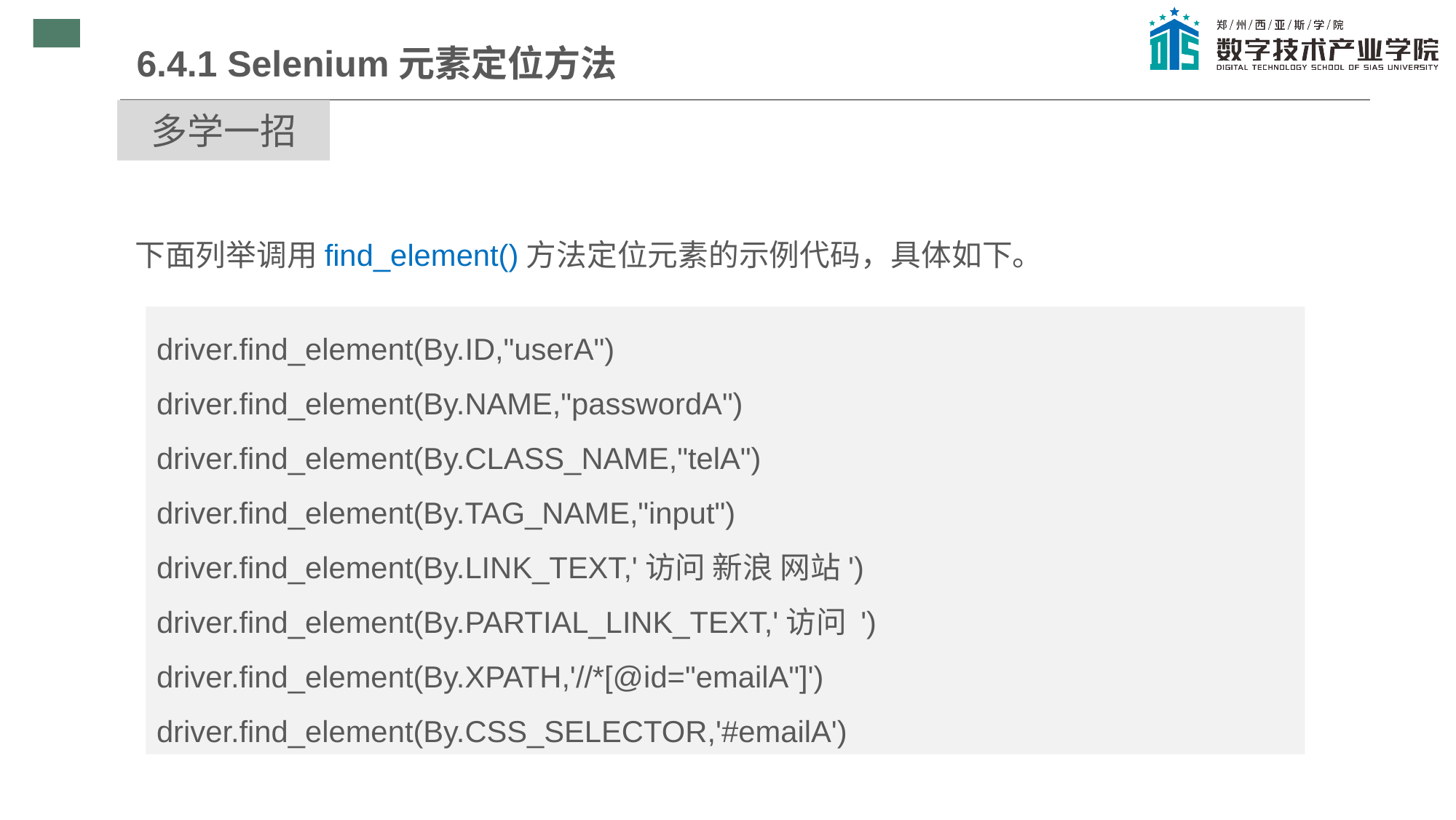

6.4.1 Selenium元素定位方法
多学一招
下面列举调用find_element()方法定位元素的示例代码，具体如下。

driver.find_element(By.ID,"userA")
driver.find_element(By.NAME,"passwordA")
driver.find_element(By.CLASS_NAME,"telA")
driver.find_element(By.TAG_NAME,"input")
driver.find_element(By.LINK_TEXT,'访问 新浪 网站')
driver.find_element(By.PARTIAL_LINK_TEXT,'访问 ')
driver.find_element(By.XPATH,'//*[@id="emailA"]')
driver.find_element(By.CSS_SELECTOR,'#emailA')